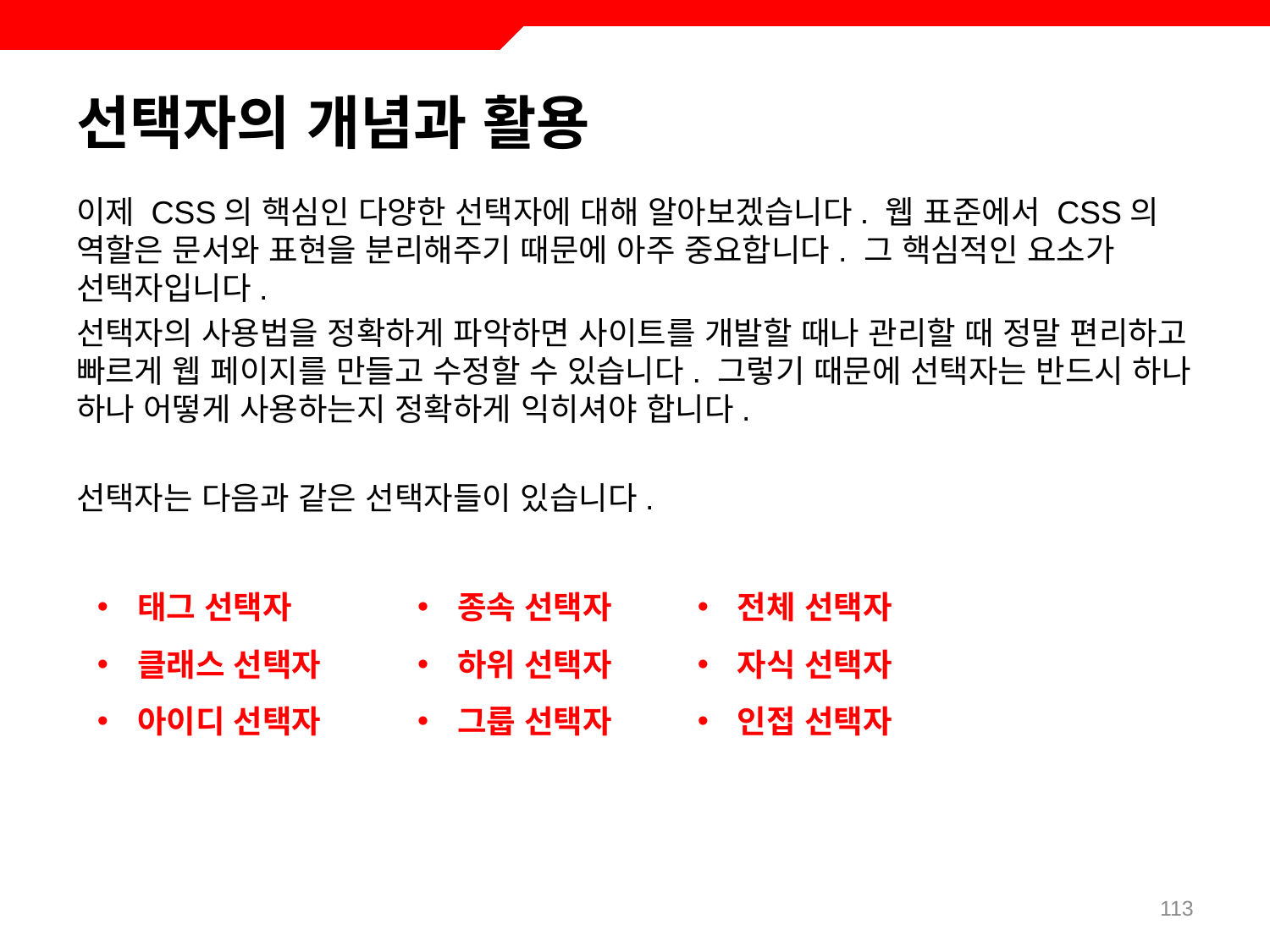

# 선택자의 개념과 활용
이제 CSS의 핵심인 다양한 선택자에 대해 알아보겠습니다. 웹 표준에서 CSS의 역할은 문서와 표현을 분리해주기 때문에 아주 중요합니다. 그 핵심적인 요소가 선택자입니다.
선택자의 사용법을 정확하게 파악하면 사이트를 개발할 때나 관리할 때 정말 편리하고 빠르게 웹 페이지를 만들고 수정할 수 있습니다. 그렇기 때문에 선택자는 반드시 하나 하나 어떻게 사용하는지 정확하게 익히셔야 합니다.

선택자는 다음과 같은 선택자들이 있습니다.

태그 선택자
클래스 선택자
아이디 선택자
종속 선택자
하위 선택자
그룹 선택자
전체 선택자
자식 선택자
인접 선택자

113